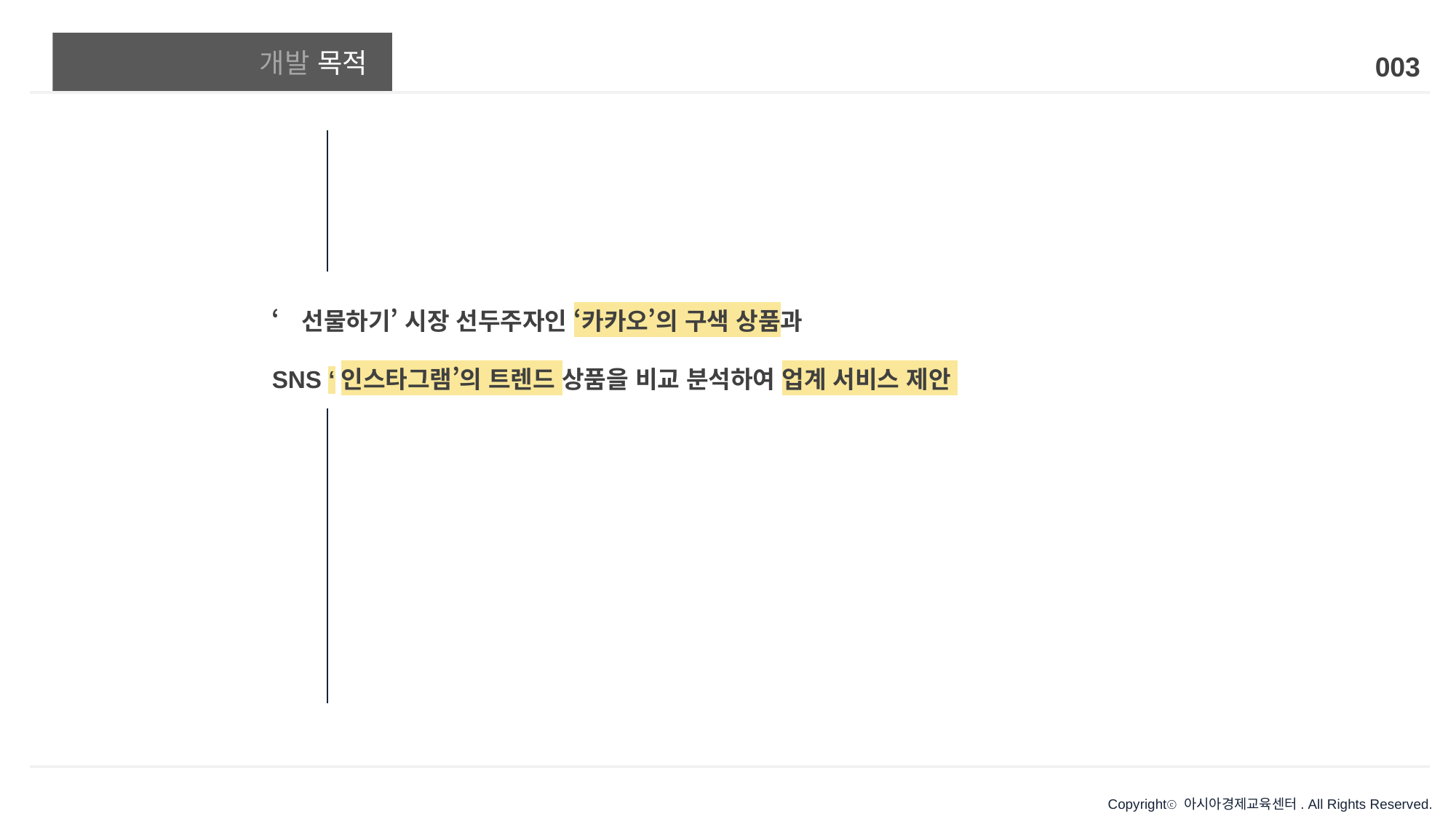

# 개발 목적
003
‘선물하기’ 시장 선두주자인 ‘카카오’의 구색 상품과
SNS ‘인스타그램’의 트렌드 상품을 비교 분석하여 업계 서비스 제안